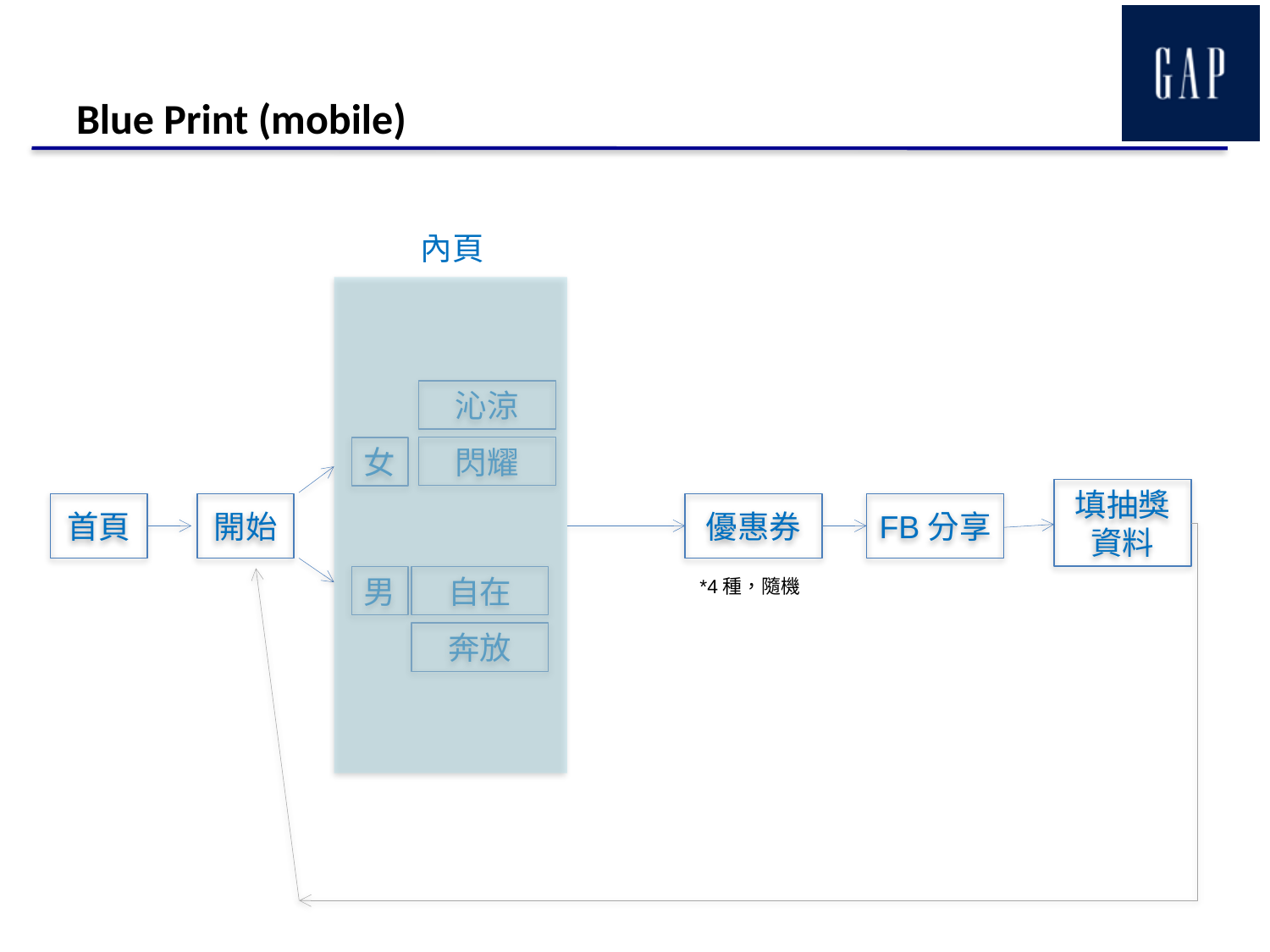

# Blue Print (mobile)
內頁

沁涼
閃耀
女
填抽獎資料
優惠券
FB分享
首頁
開始
男
自在
*4種，隨機
奔放